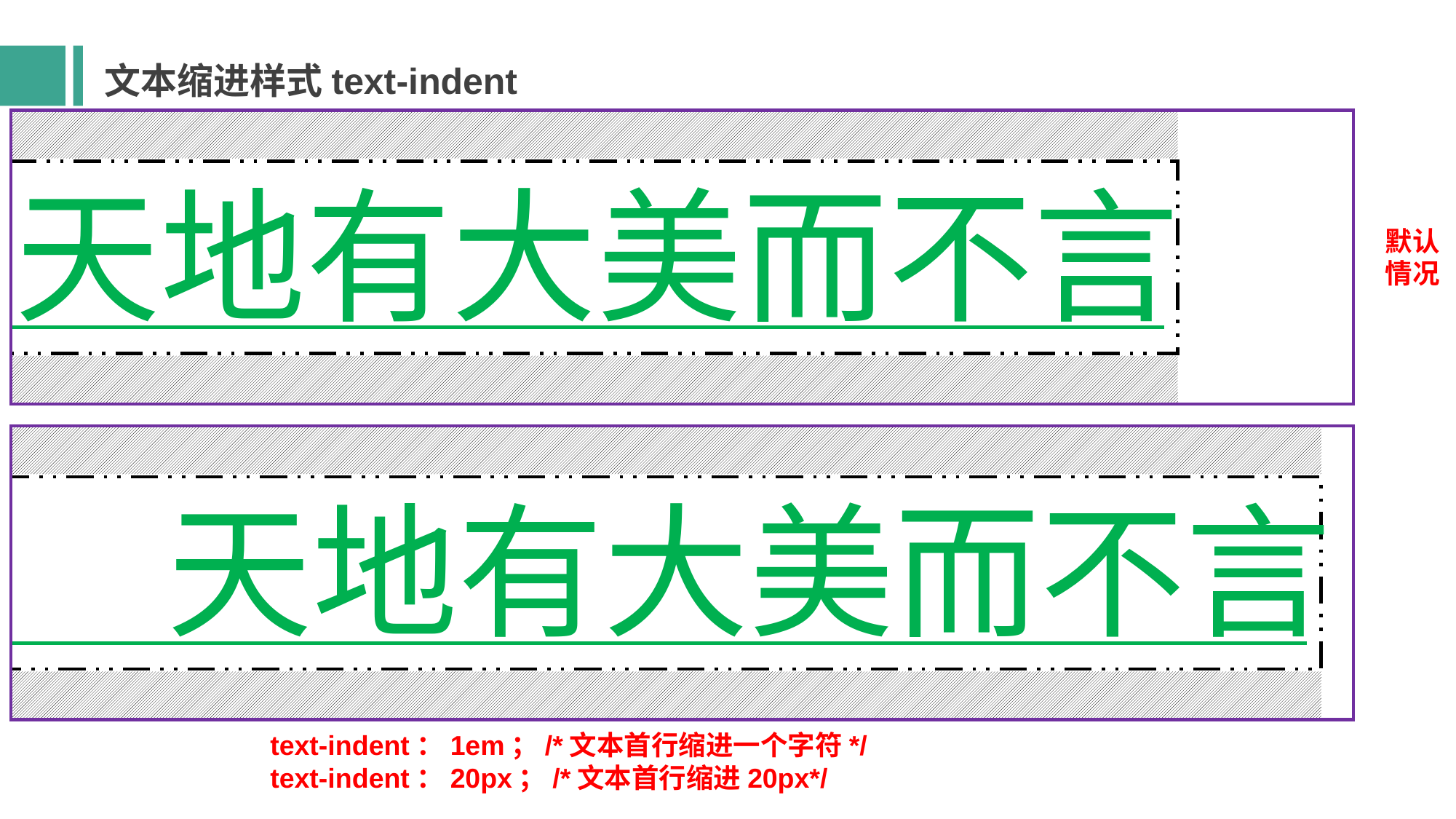

文本缩进样式text-indent

天地有大美而不言
默认情况

  天地有大美而不言

text-indent：1em；/*文本首行缩进一个字符*/
text-indent：20px；/*文本首行缩进20px*/